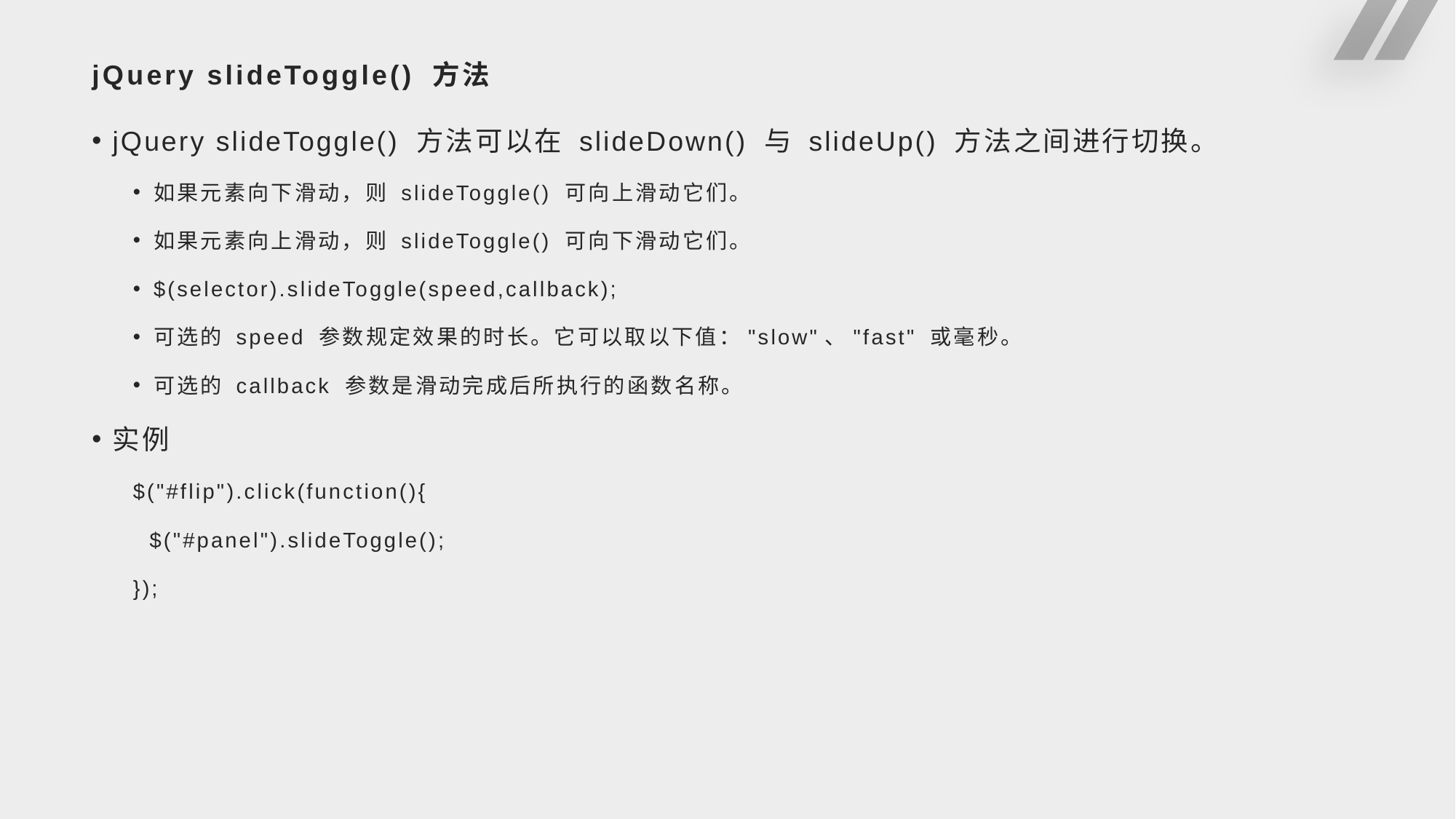

# jQuery slideToggle() 方法
jQuery slideToggle() 方法可以在 slideDown() 与 slideUp() 方法之间进行切换。
如果元素向下滑动，则 slideToggle() 可向上滑动它们。
如果元素向上滑动，则 slideToggle() 可向下滑动它们。
$(selector).slideToggle(speed,callback);
可选的 speed 参数规定效果的时长。它可以取以下值："slow"、"fast" 或毫秒。
可选的 callback 参数是滑动完成后所执行的函数名称。
实例
$("#flip").click(function(){
  $("#panel").slideToggle();
});